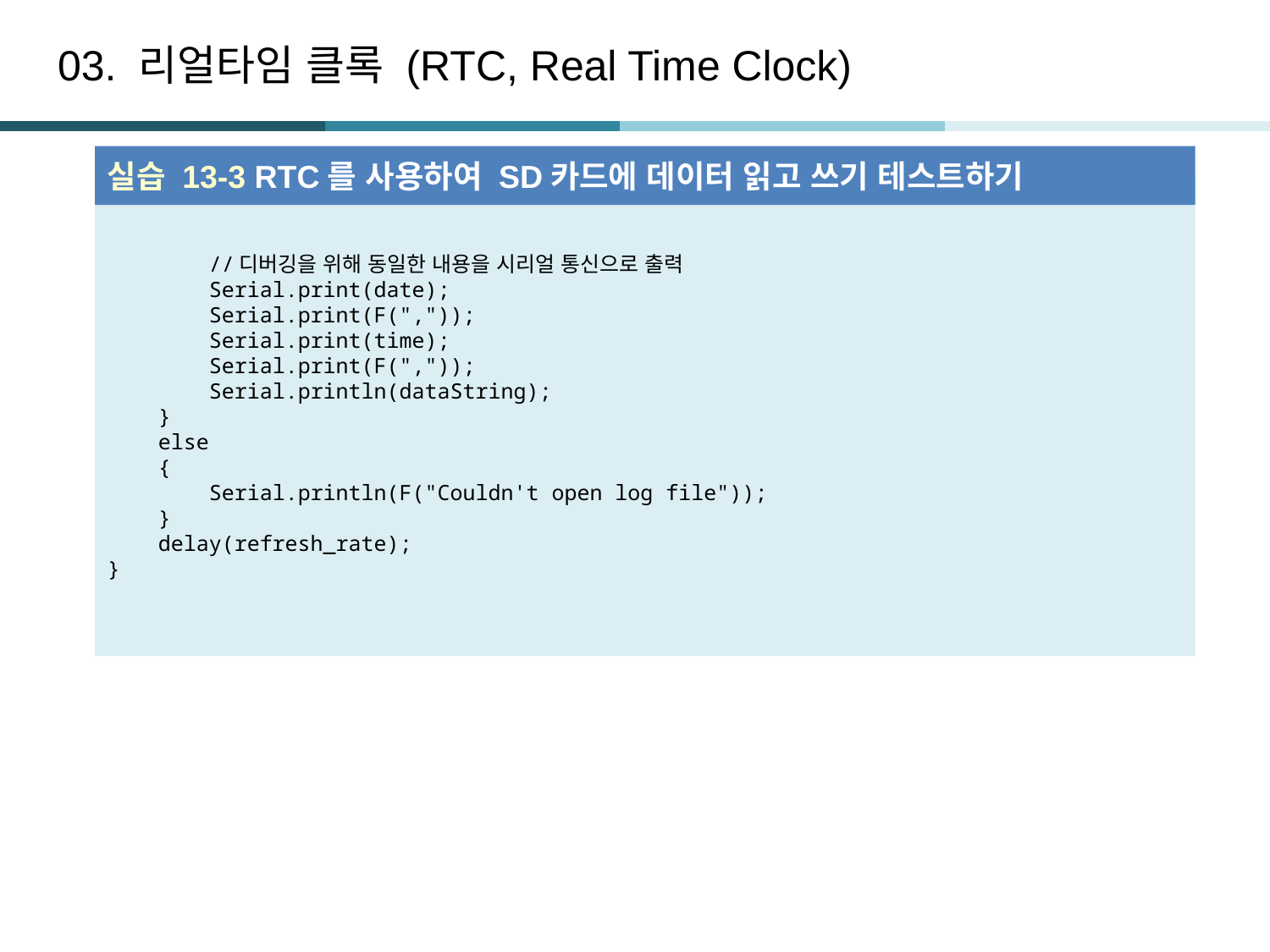

# 03. 리얼타임 클록 (RTC, Real Time Clock)
실습 13-3 RTC를 사용하여 SD카드에 데이터 읽고 쓰기 테스트하기
        //디버깅을 위해 동일한 내용을 시리얼 통신으로 출력
        Serial.print(date);
        Serial.print(F(","));
        Serial.print(time);
        Serial.print(F(","));
        Serial.println(dataString);
    }
    else
    {
        Serial.println(F("Couldn't open log file"));
    }
    delay(refresh_rate);
}